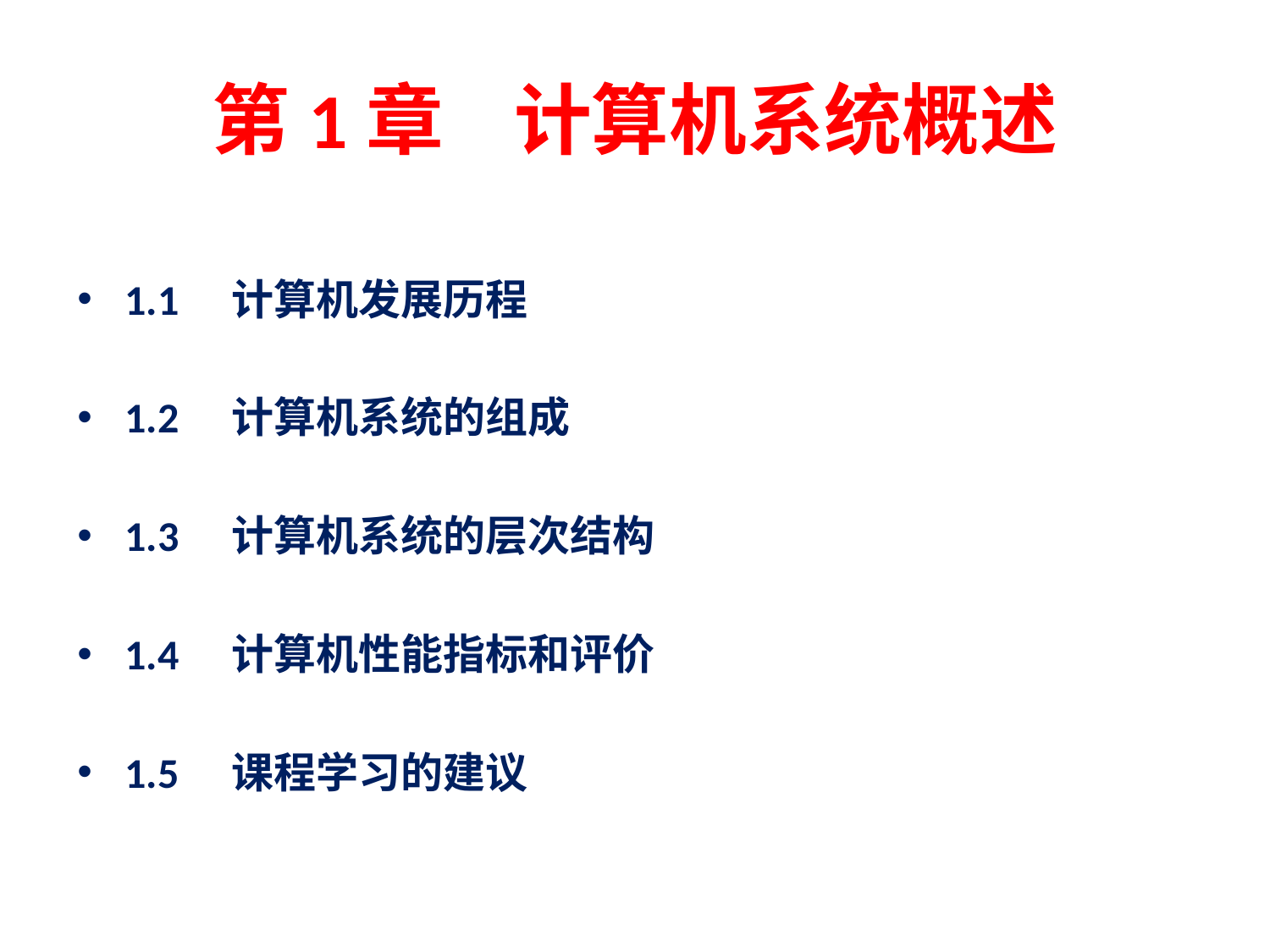

# 第1章    计算机系统概述
1.1　计算机发展历程

1.2　计算机系统的组成

1.3　计算机系统的层次结构

1.4　计算机性能指标和评价

1.5　课程学习的建议